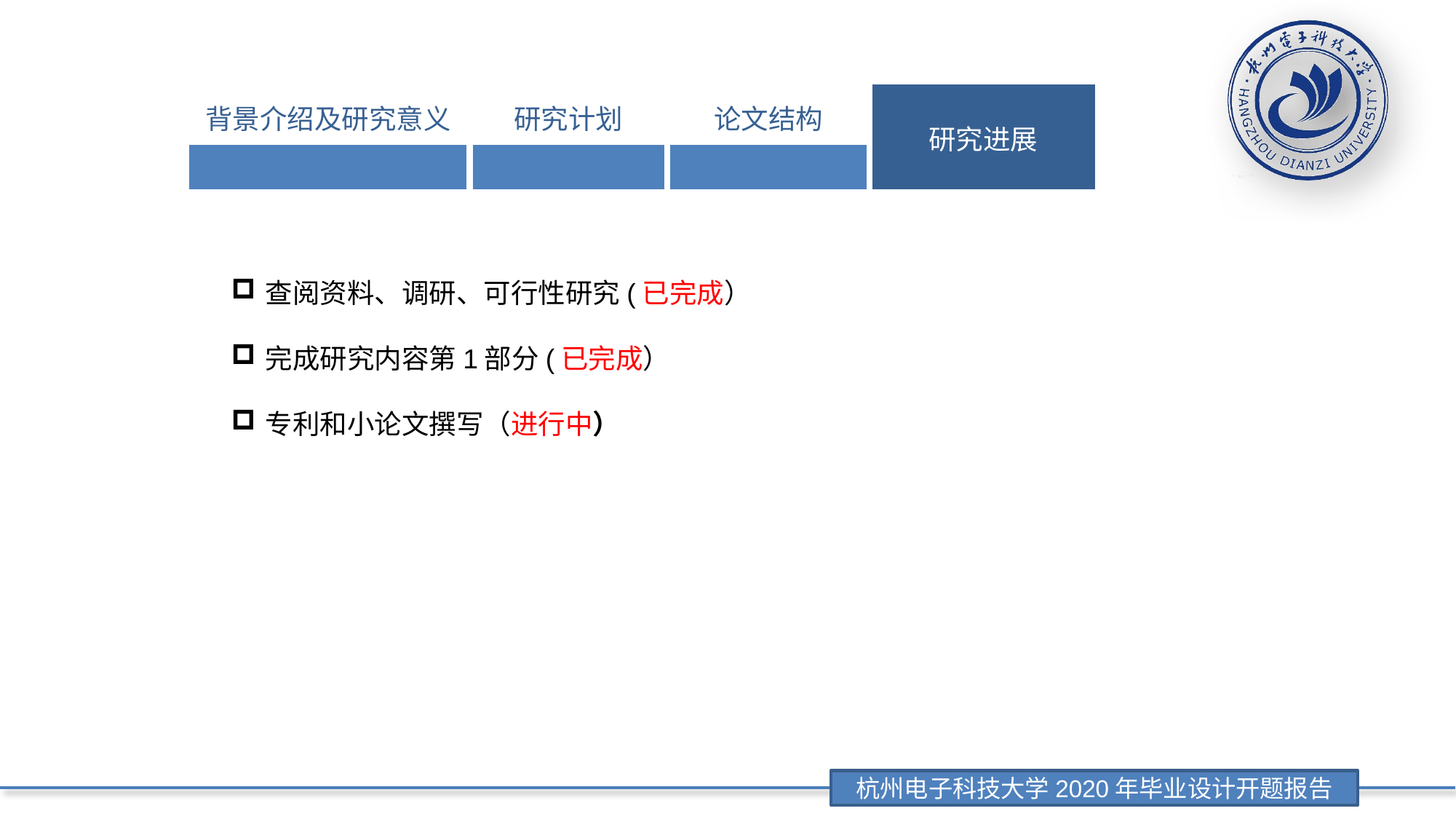

| 背景介绍及研究意义 | 研究计划 | 论文结构 | 研究进展 |
| --- | --- | --- | --- |
|  |  |  |  |
查阅资料、调研、可行性研究(已完成）
完成研究内容第1部分(已完成）
专利和小论文撰写（进行中）